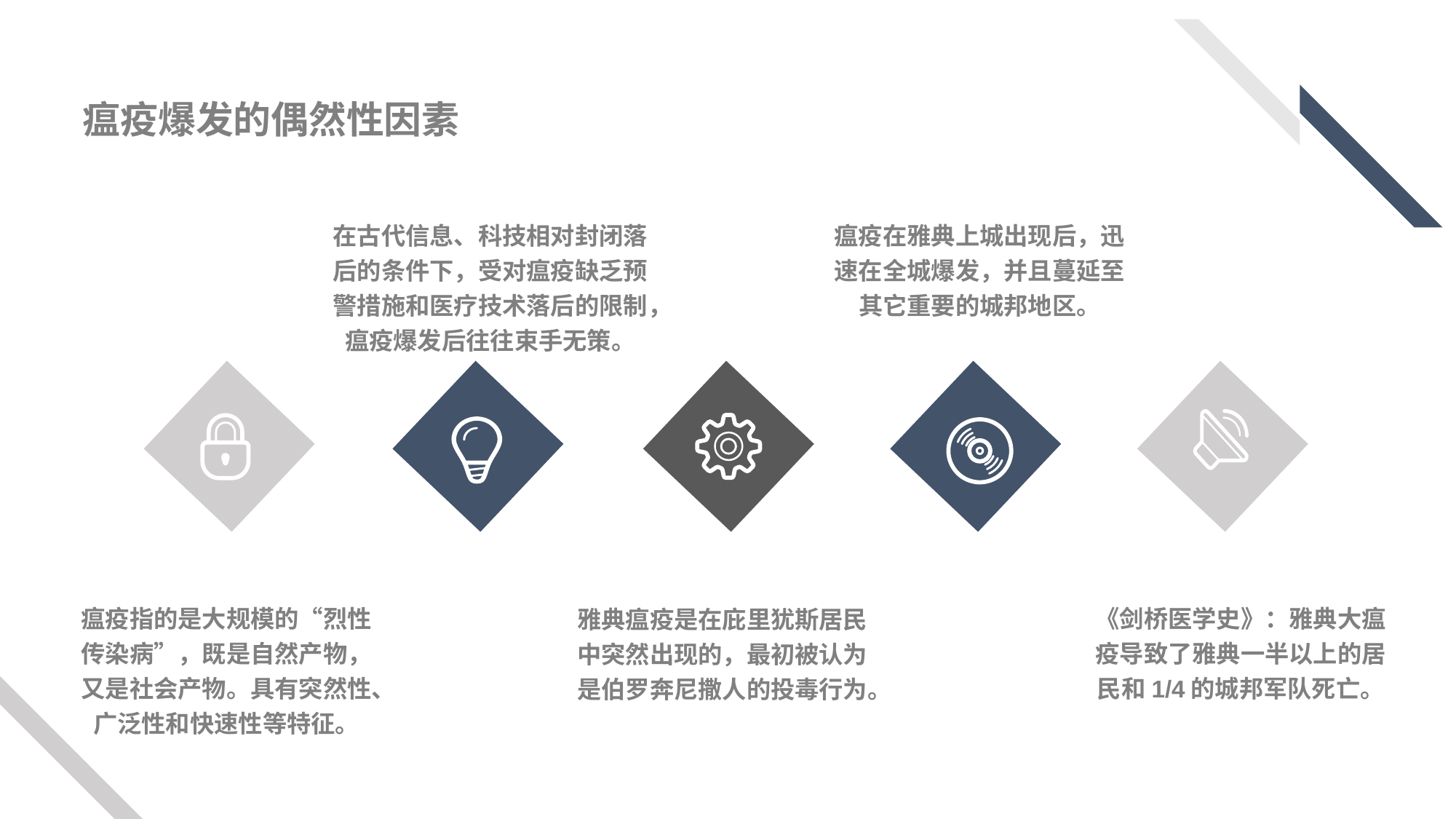

瘟疫爆发的偶然性因素
在古代信息、科技相对封闭落后的条件下，受对瘟疫缺乏预警措施和医疗技术落后的限制，瘟疫爆发后往往束手无策。
瘟疫在雅典上城出现后，迅速在全城爆发，并且蔓延至其它重要的城邦地区。

《剑桥医学史》：雅典大瘟疫导致了雅典一半以上的居民和1/4的城邦军队死亡。
瘟疫指的是大规模的“烈性传染病”，既是自然产物，又是社会产物。具有突然性、广泛性和快速性等特征。
雅典瘟疫是在庇里犹斯居民中突然出现的，最初被认为是伯罗奔尼撒人的投毒行为。